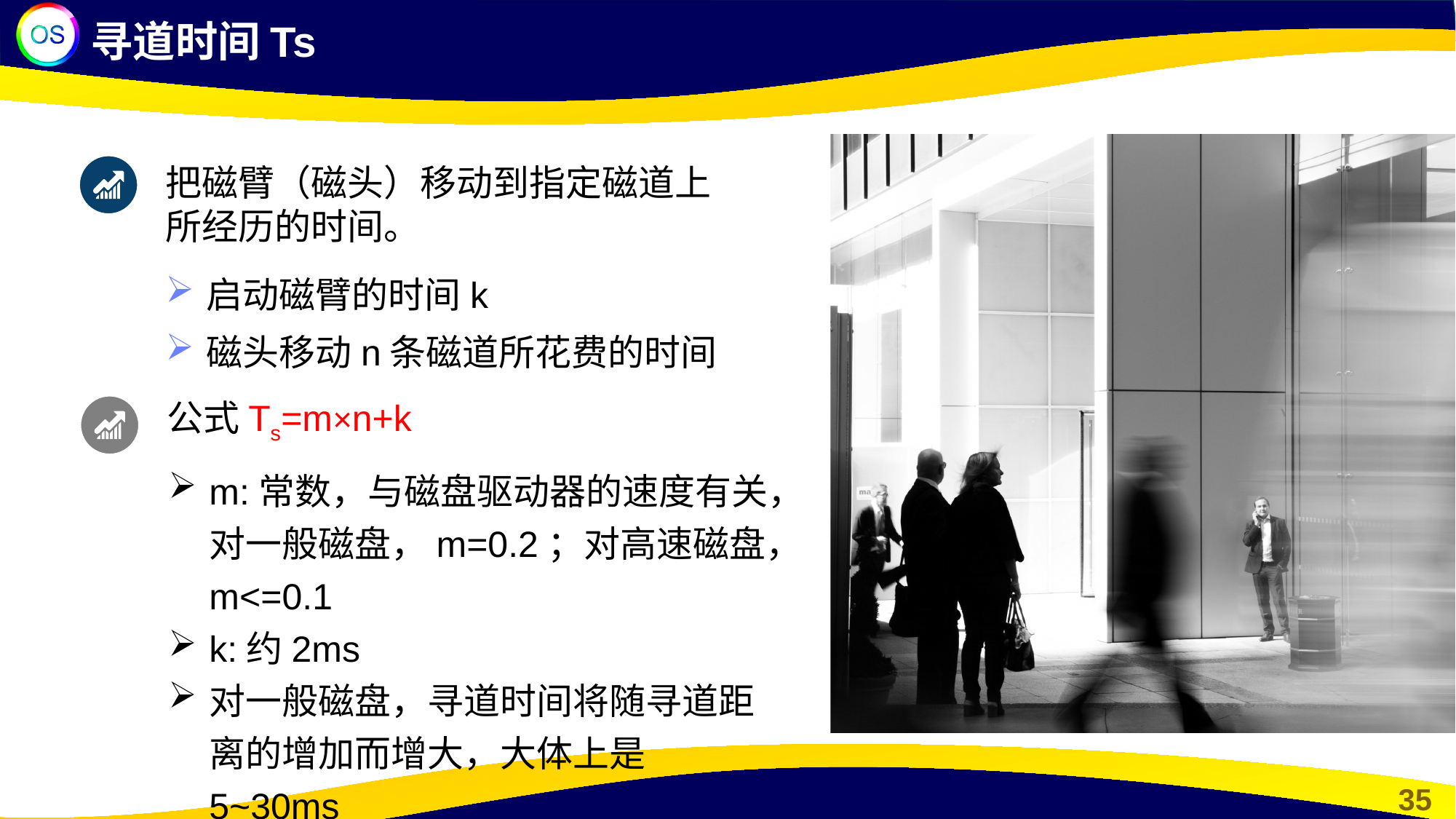

寻道时间Ts

把磁臂（磁头）移动到指定磁道上所经历的时间。
启动磁臂的时间k
磁头移动n条磁道所花费的时间
公式Ts=m×n+k
m:常数，与磁盘驱动器的速度有关，对一般磁盘，m=0.2；对高速磁盘，m<=0.1
k:约2ms
对一般磁盘，寻道时间将随寻道距离的增加而增大，大体上是5~30ms